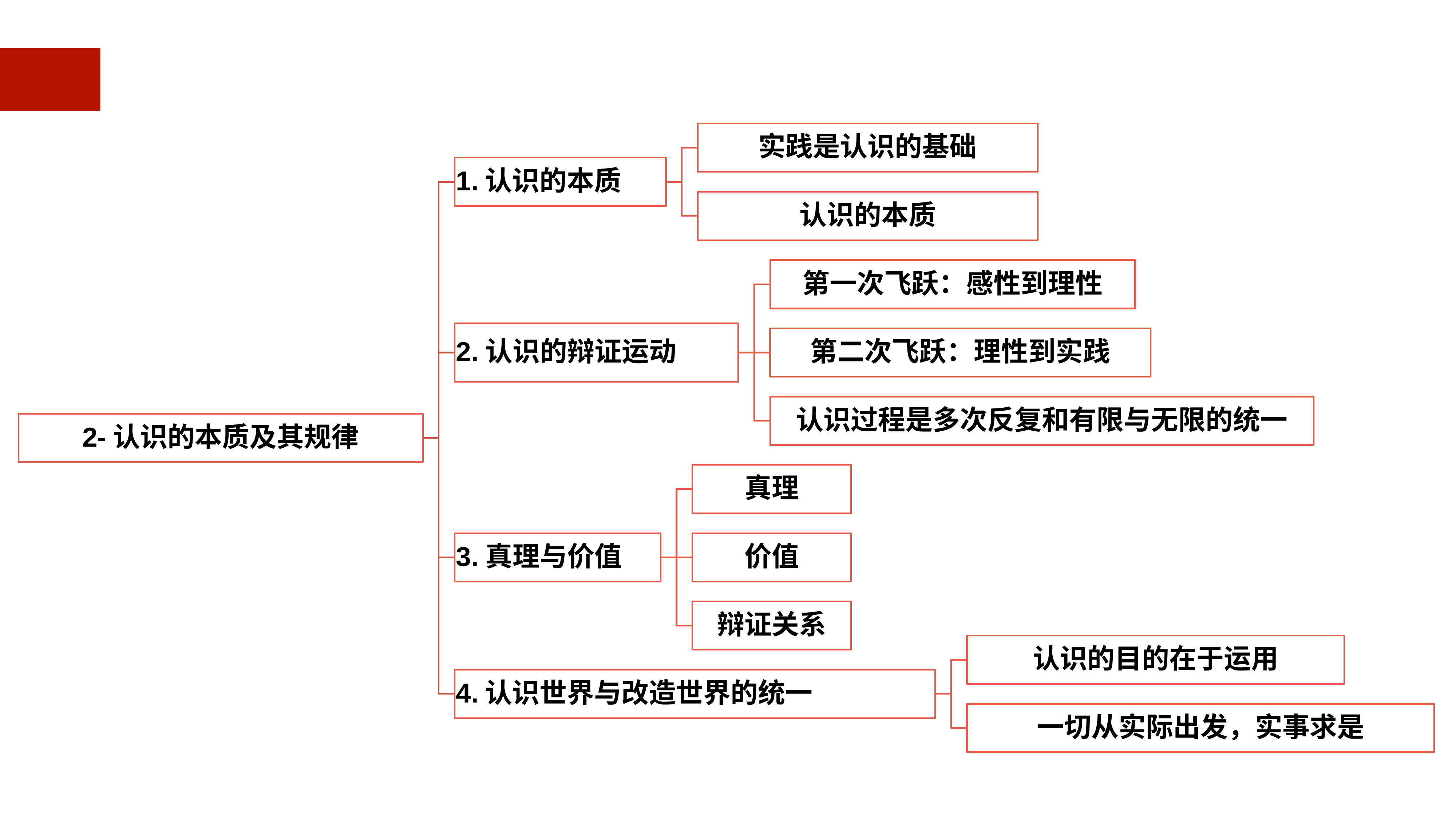

2-认识的本质及其规律
1.认识的本质
实践是认识的基础
认识的本质
2.认识的辩证运动
第一次飞跃：感性到理性
第二次飞跃：理性到实践
认识过程是多次反复和有限与无限的统一
3.真理与价值
真理
价值
辩证关系
4.认识世界与改造世界的统一
认识的目的在于运用
一切从实际出发，实事求是